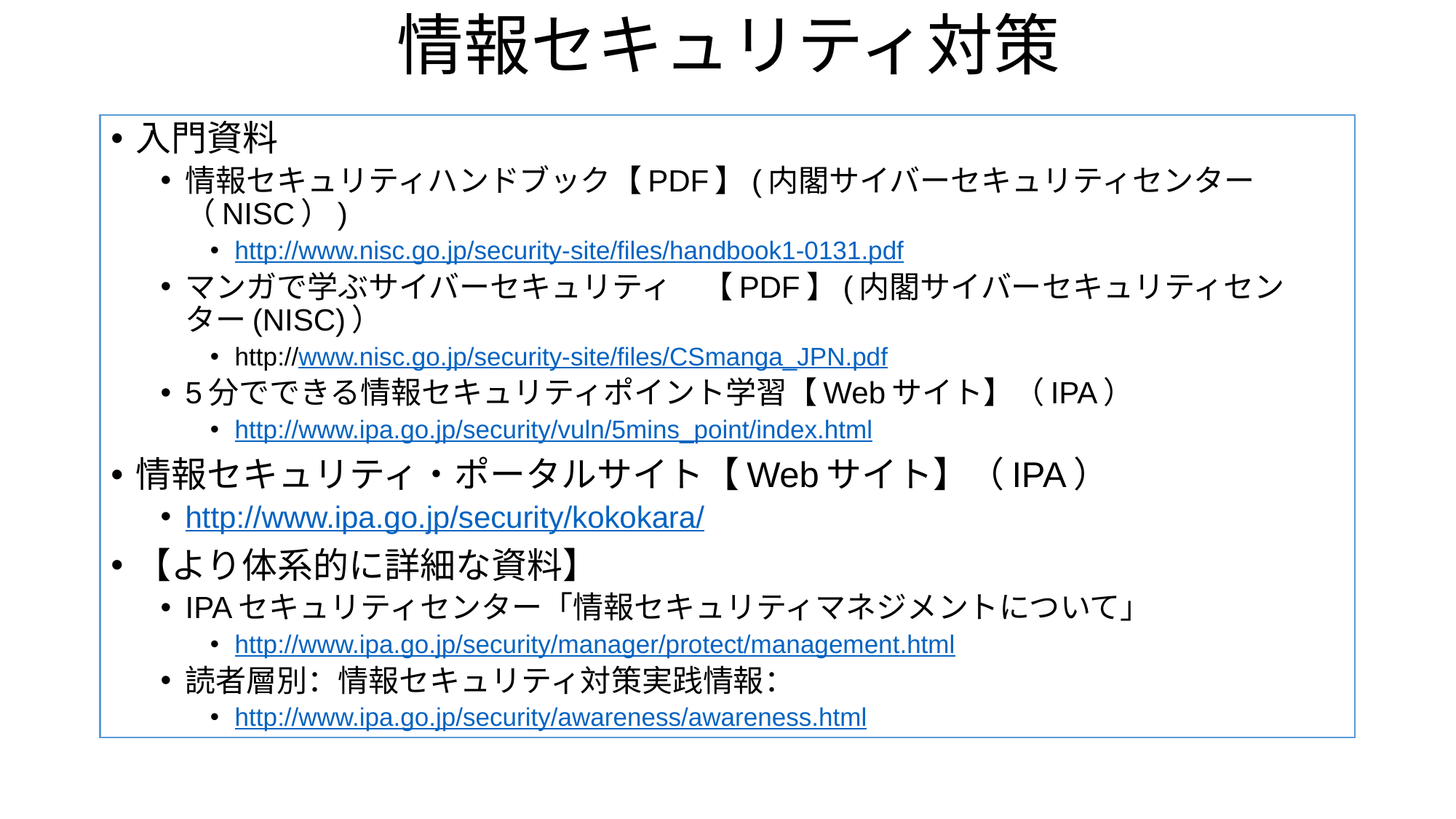

# 情報セキュリティ対策
入門資料
情報セキュリティハンドブック【PDF】(内閣サイバーセキュリティセンター（NISC）)
http://www.nisc.go.jp/security-site/files/handbook1-0131.pdf
マンガで学ぶサイバーセキュリティ　【PDF】(内閣サイバーセキュリティセンター(NISC)）
http://www.nisc.go.jp/security-site/files/CSmanga_JPN.pdf
5分でできる情報セキュリティポイント学習【Webサイト】（IPA）
http://www.ipa.go.jp/security/vuln/5mins_point/index.html
情報セキュリティ・ポータルサイト【Webサイト】（IPA）
http://www.ipa.go.jp/security/kokokara/
【より体系的に詳細な資料】
IPAセキュリティセンター「情報セキュリティマネジメントについて」
http://www.ipa.go.jp/security/manager/protect/management.html
読者層別：情報セキュリティ対策実践情報：
http://www.ipa.go.jp/security/awareness/awareness.html